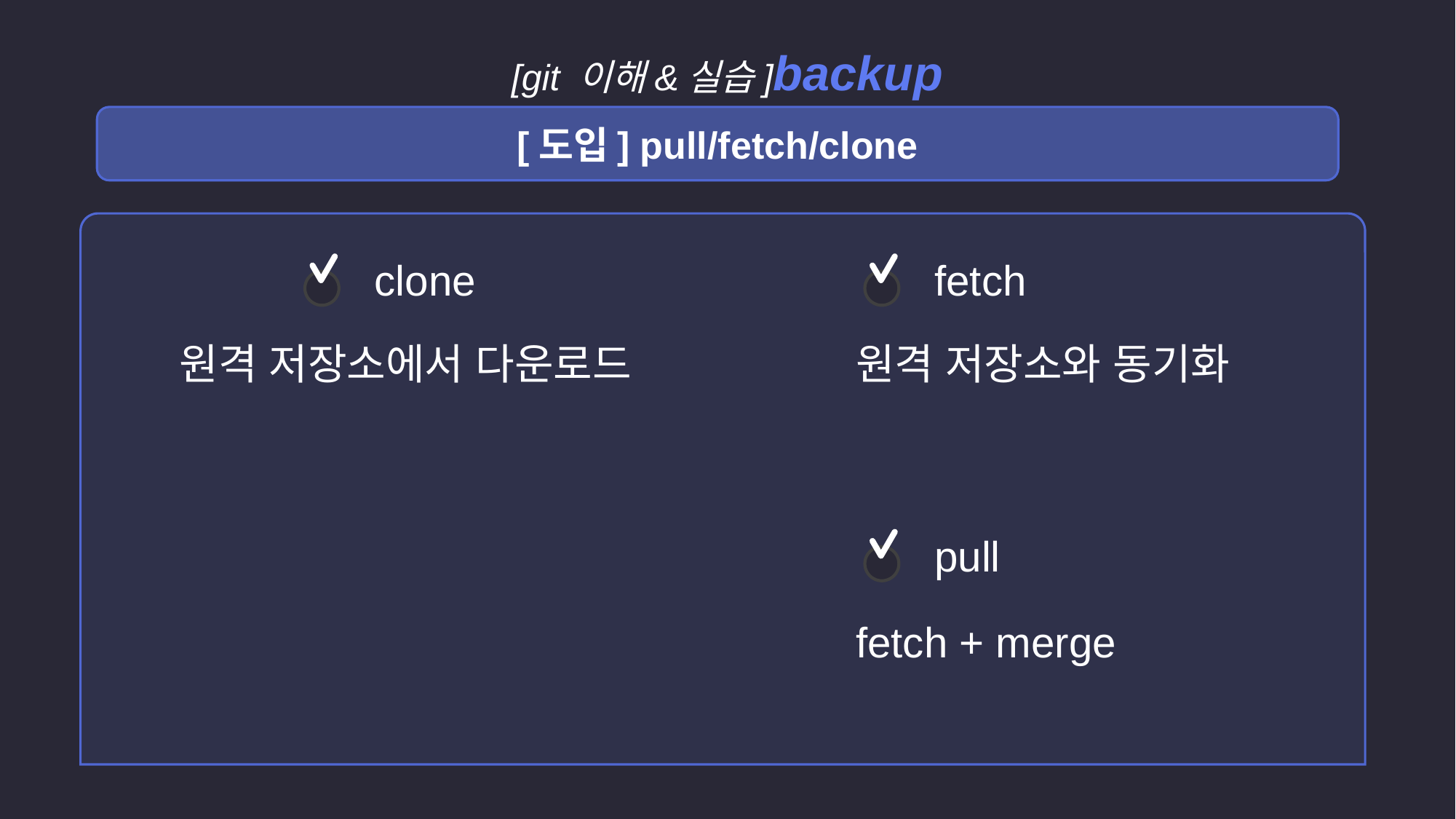

[git 이해&실습]backup
[도입] pull/fetch/clone

clone
fetch

원격 저장소에서 다운로드
원격 저장소와 동기화
pull

fetch + merge